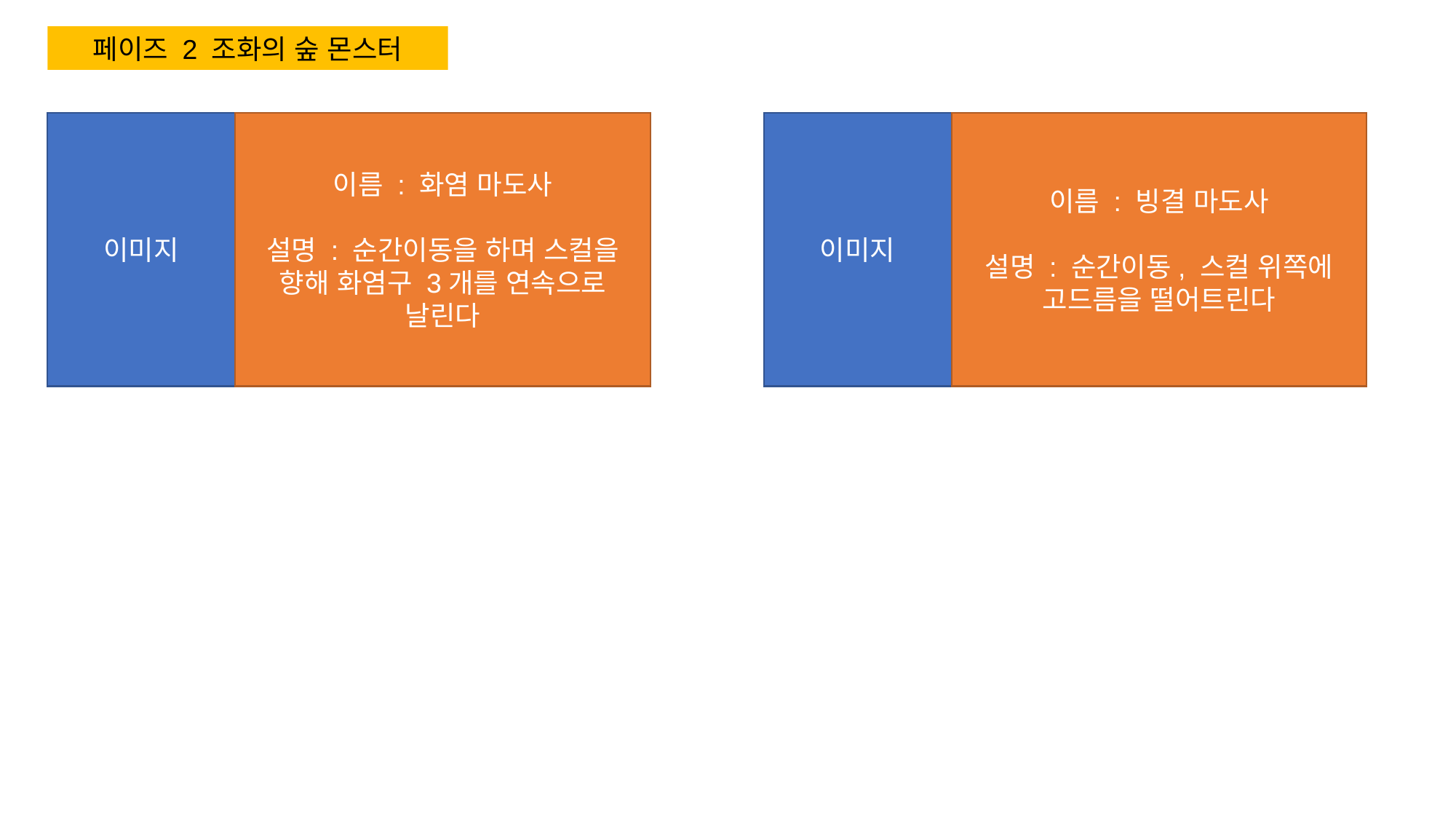

페이즈 2 조화의 숲 몬스터
이미지
이름 : 빙결 마도사

설명 : 순간이동, 스컬 위쪽에 고드름을 떨어트린다
이미지
이름 : 화염 마도사

설명 : 순간이동을 하며 스컬을 향해 화염구 3개를 연속으로 날린다